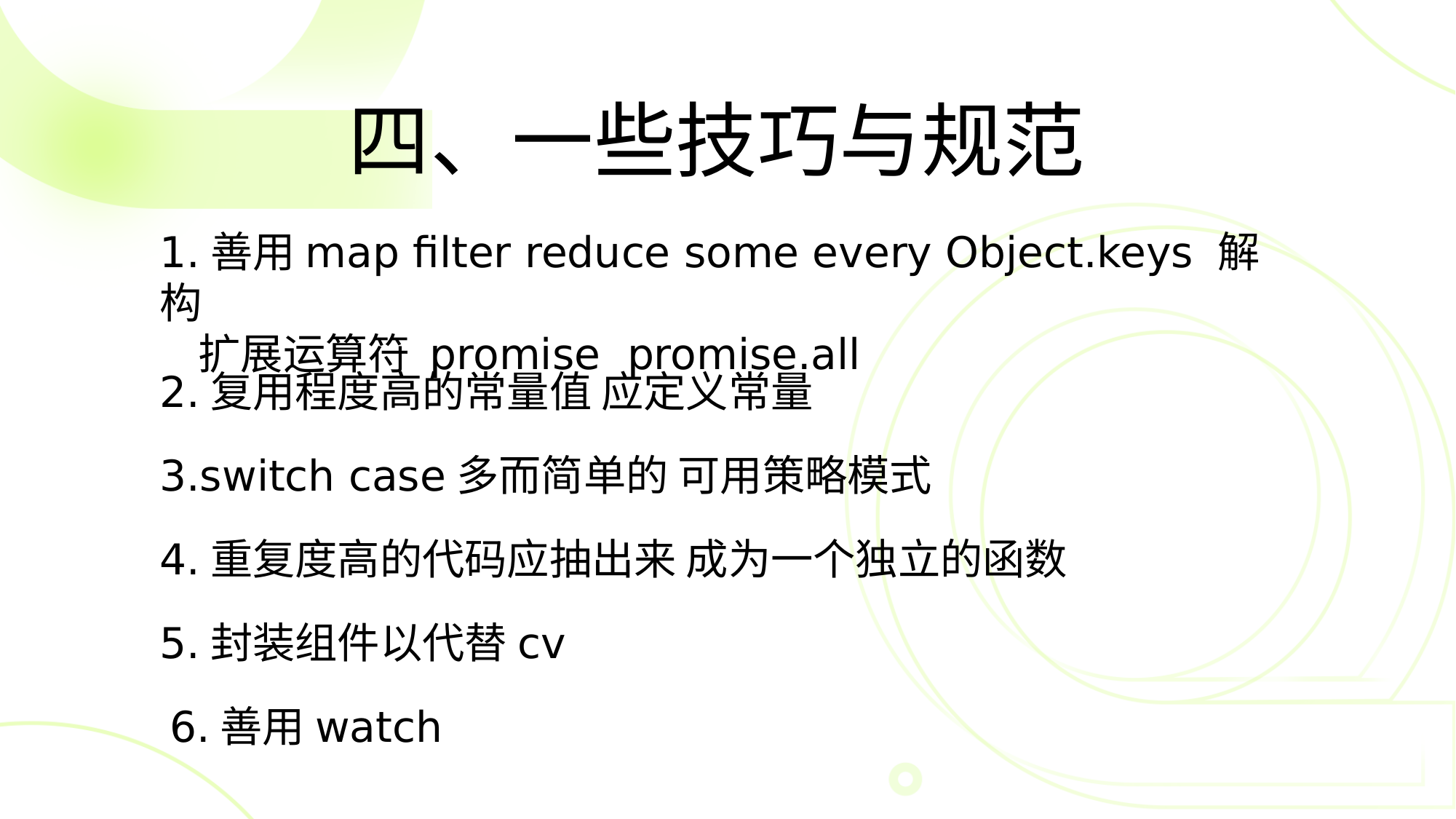

四、一些技巧与规范
1.善用map filter reduce some every Object.keys 解构
   扩展运算符 promise  promise.all
2.复用程度高的常量值 应定义常量
3.switch case多而简单的 可用策略模式
4.重复度高的代码应抽出来 成为一个独立的函数
5.封装组件以代替cv
6.善用watch